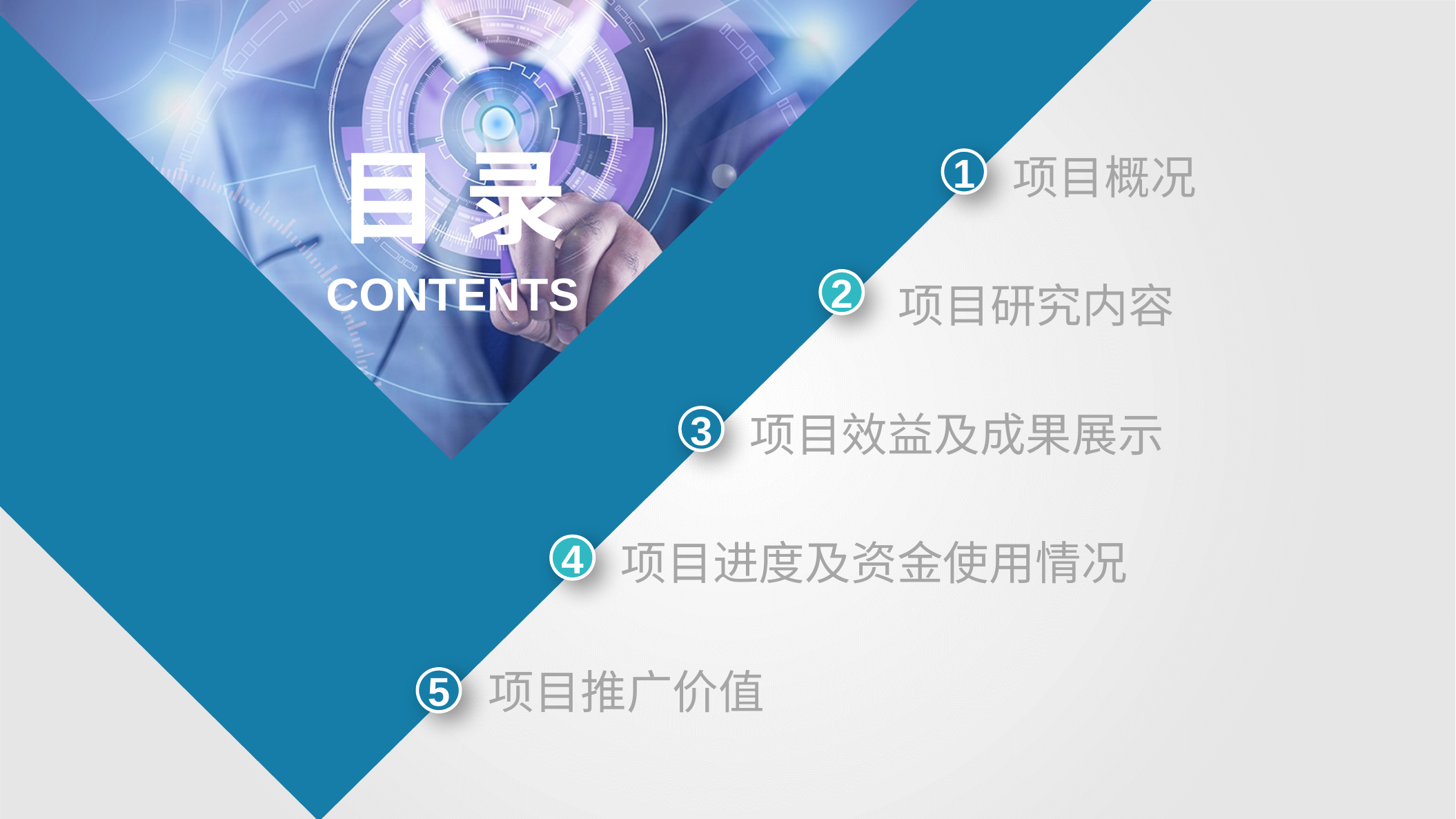

目 录
项目概况
1
CONTENTS
2
项目研究内容
项目效益及成果展示
3
项目进度及资金使用情况
4
项目推广价值
5